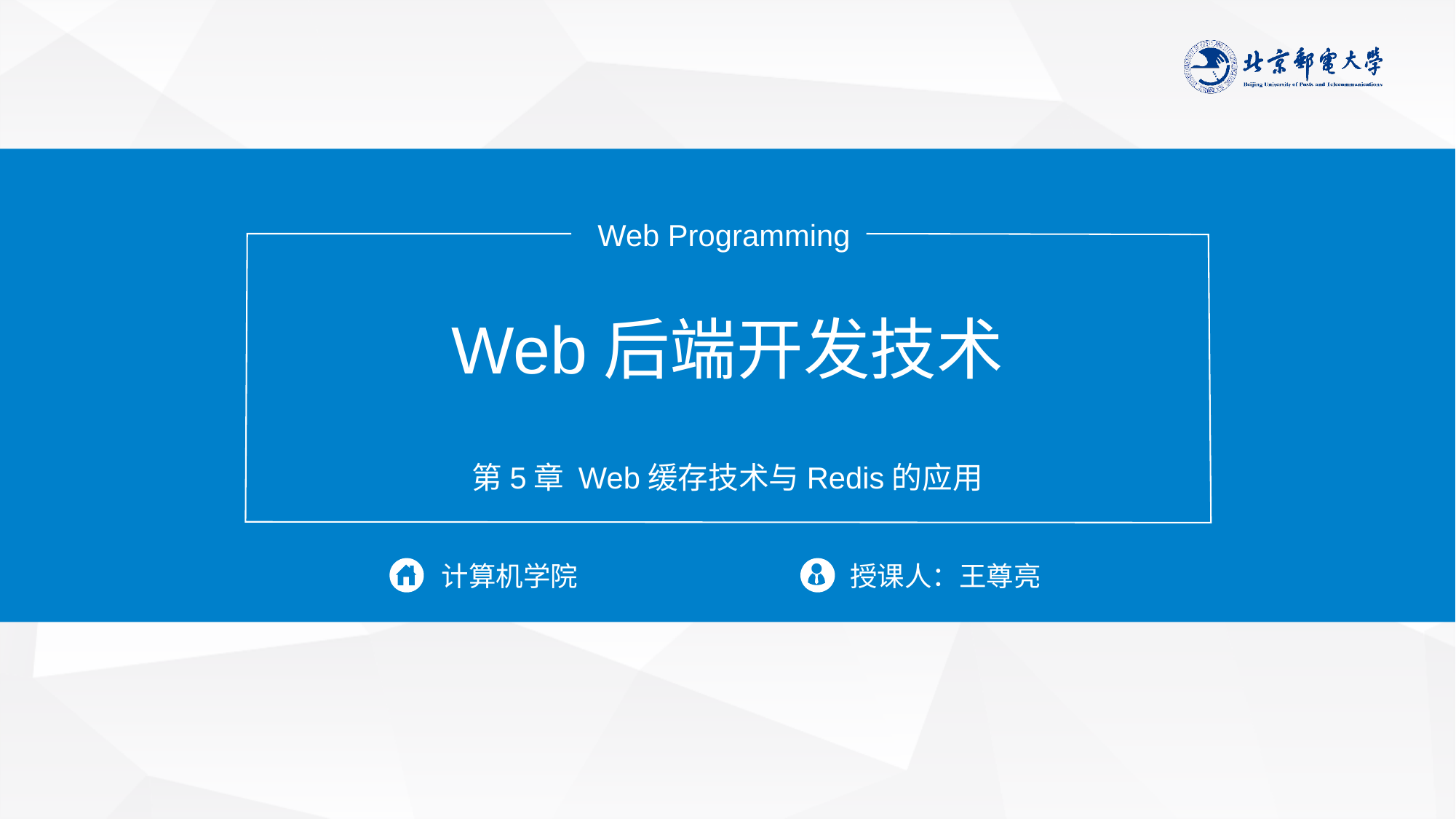

Web Programming

Web后端开发技术
第5章 Web缓存技术与Redis的应用
计算机学院
授课人：王尊亮